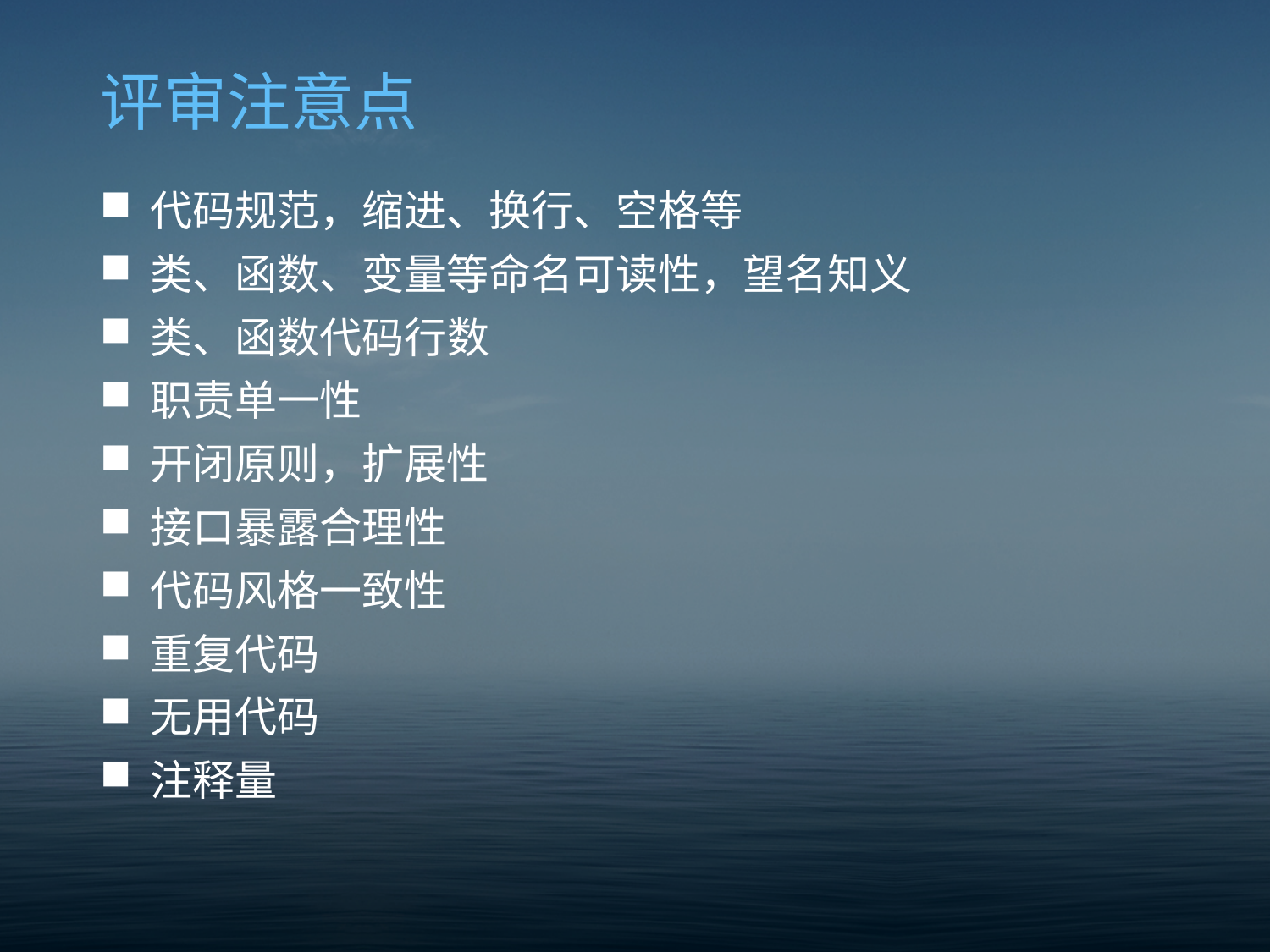

# 评审注意点
代码规范，缩进、换行、空格等
类、函数、变量等命名可读性，望名知义
类、函数代码行数
职责单一性
开闭原则，扩展性
接口暴露合理性
代码风格一致性
重复代码
无用代码
注释量